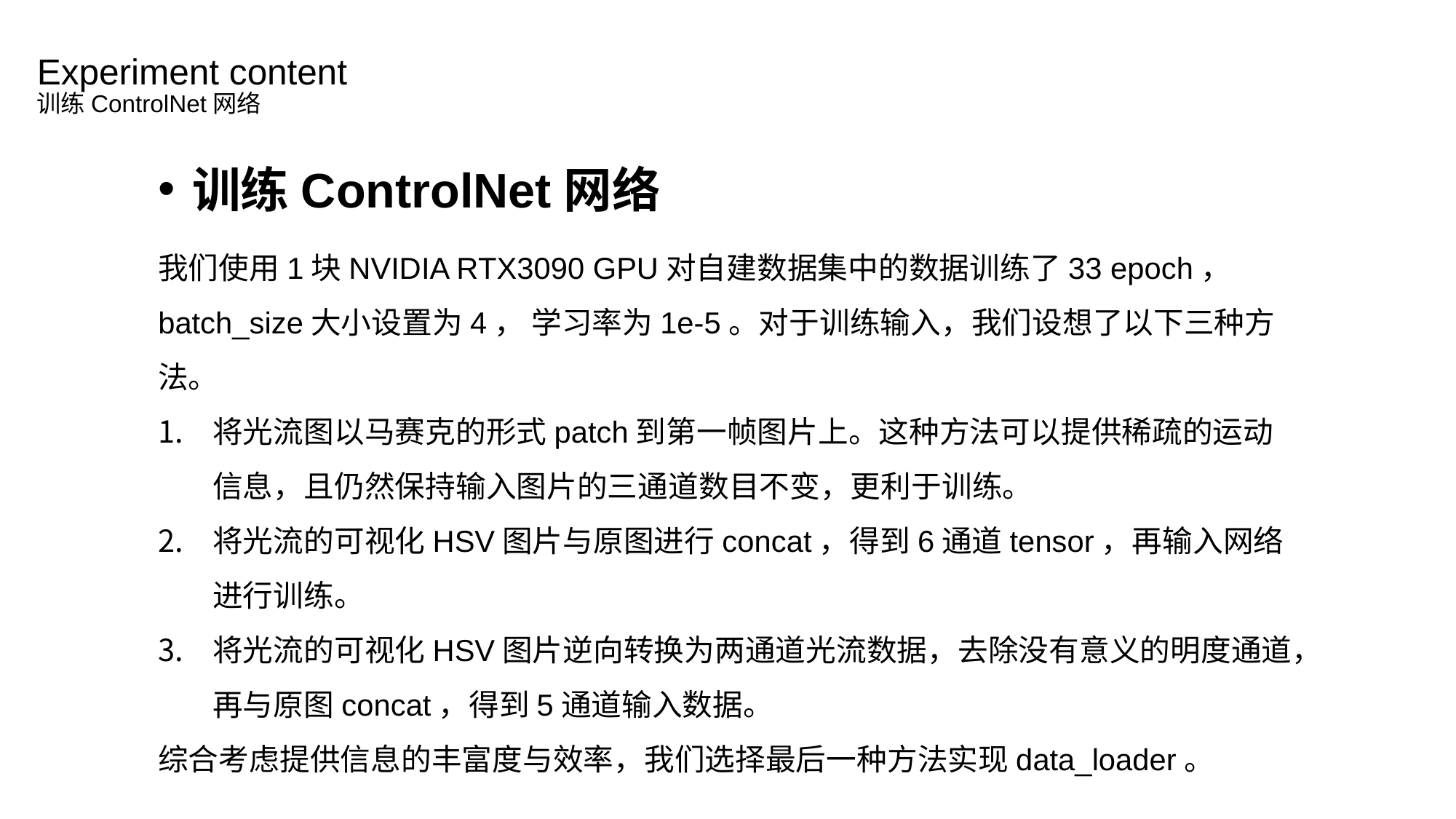

Experiment content
训练ControlNet网络
训练ControlNet网络
我们使用1块NVIDIA RTX3090 GPU对自建数据集中的数据训练了33 epoch， batch_size大小设置为4， 学习率为1e-5。对于训练输入，我们设想了以下三种方法。
将光流图以马赛克的形式patch到第一帧图片上。这种方法可以提供稀疏的运动信息，且仍然保持输入图片的三通道数目不变，更利于训练。
将光流的可视化HSV图片与原图进行concat，得到6通道tensor，再输入网络进行训练。
将光流的可视化HSV图片逆向转换为两通道光流数据，去除没有意义的明度通道，再与原图concat，得到5通道输入数据。
综合考虑提供信息的丰富度与效率，我们选择最后一种方法实现data_loader。